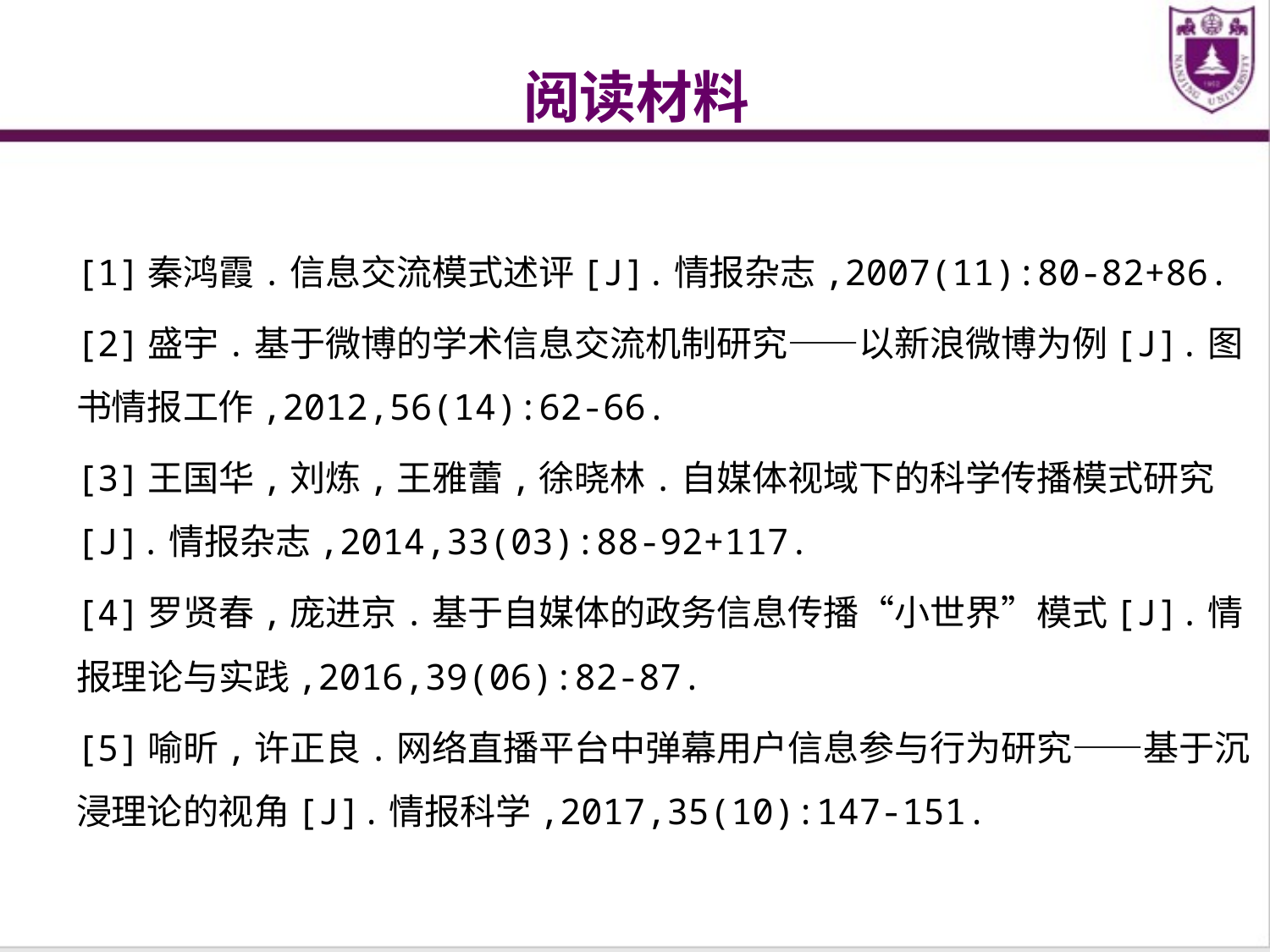

# 阅读材料
[1]秦鸿霞.信息交流模式述评[J].情报杂志,2007(11):80-82+86.
[2]盛宇.基于微博的学术信息交流机制研究——以新浪微博为例[J].图书情报工作,2012,56(14):62-66.
[3]王国华,刘炼,王雅蕾,徐晓林.自媒体视域下的科学传播模式研究[J].情报杂志,2014,33(03):88-92+117.
[4]罗贤春,庞进京.基于自媒体的政务信息传播“小世界”模式[J].情报理论与实践,2016,39(06):82-87.
[5]喻昕,许正良.网络直播平台中弹幕用户信息参与行为研究——基于沉浸理论的视角[J].情报科学,2017,35(10):147-151.